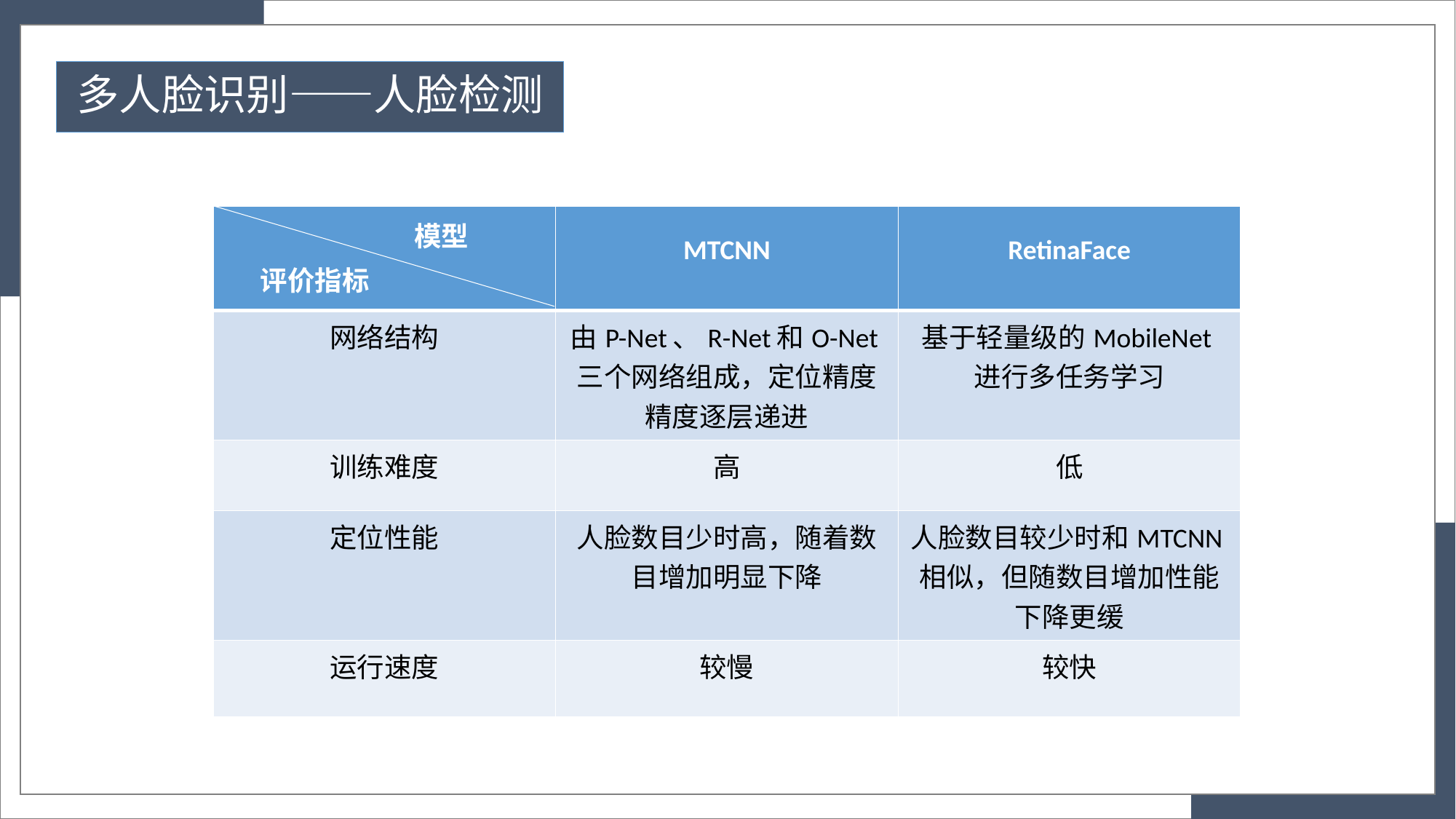

多人脸识别——人脸检测
|  | MTCNN | RetinaFace |
| --- | --- | --- |
| 网络结构 | 由P-Net、R-Net和O-Net三个网络组成，定位精度精度逐层递进 | 基于轻量级的MobileNet进行多任务学习 |
| 训练难度 | 高 | 低 |
| 定位性能 | 人脸数目少时高，随着数目增加明显下降 | 人脸数目较少时和MTCNN相似，但随数目增加性能下降更缓 |
| 运行速度 | 较慢 | 较快 |
模型
评价指标